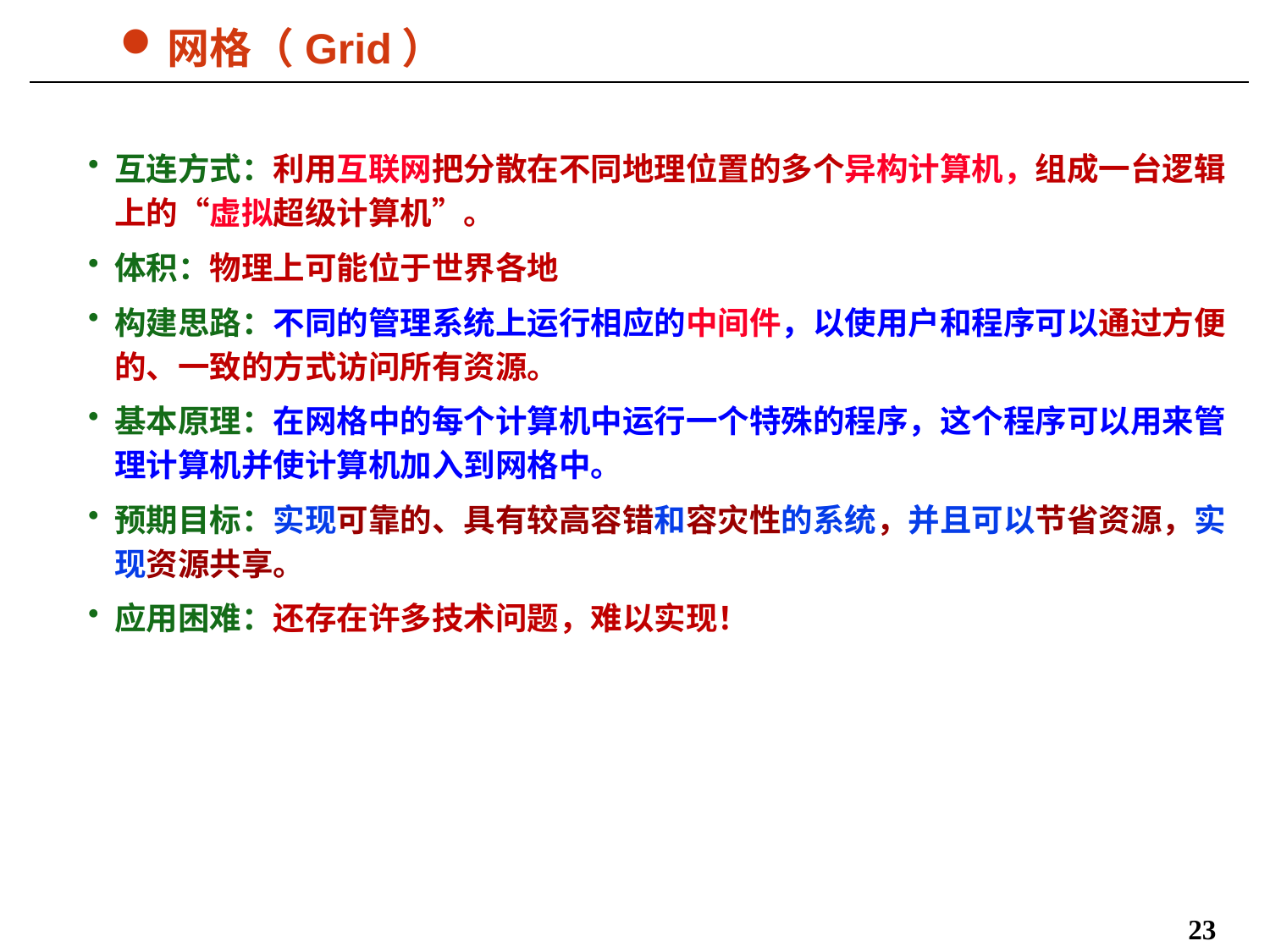

# 网格（Grid）
互连方式：利用互联网把分散在不同地理位置的多个异构计算机，组成一台逻辑上的“虚拟超级计算机”。
体积：物理上可能位于世界各地
构建思路：不同的管理系统上运行相应的中间件，以使用户和程序可以通过方便的、一致的方式访问所有资源。
基本原理：在网格中的每个计算机中运行一个特殊的程序，这个程序可以用来管理计算机并使计算机加入到网格中。
预期目标：实现可靠的、具有较高容错和容灾性的系统，并且可以节省资源，实现资源共享。
应用困难：还存在许多技术问题，难以实现！